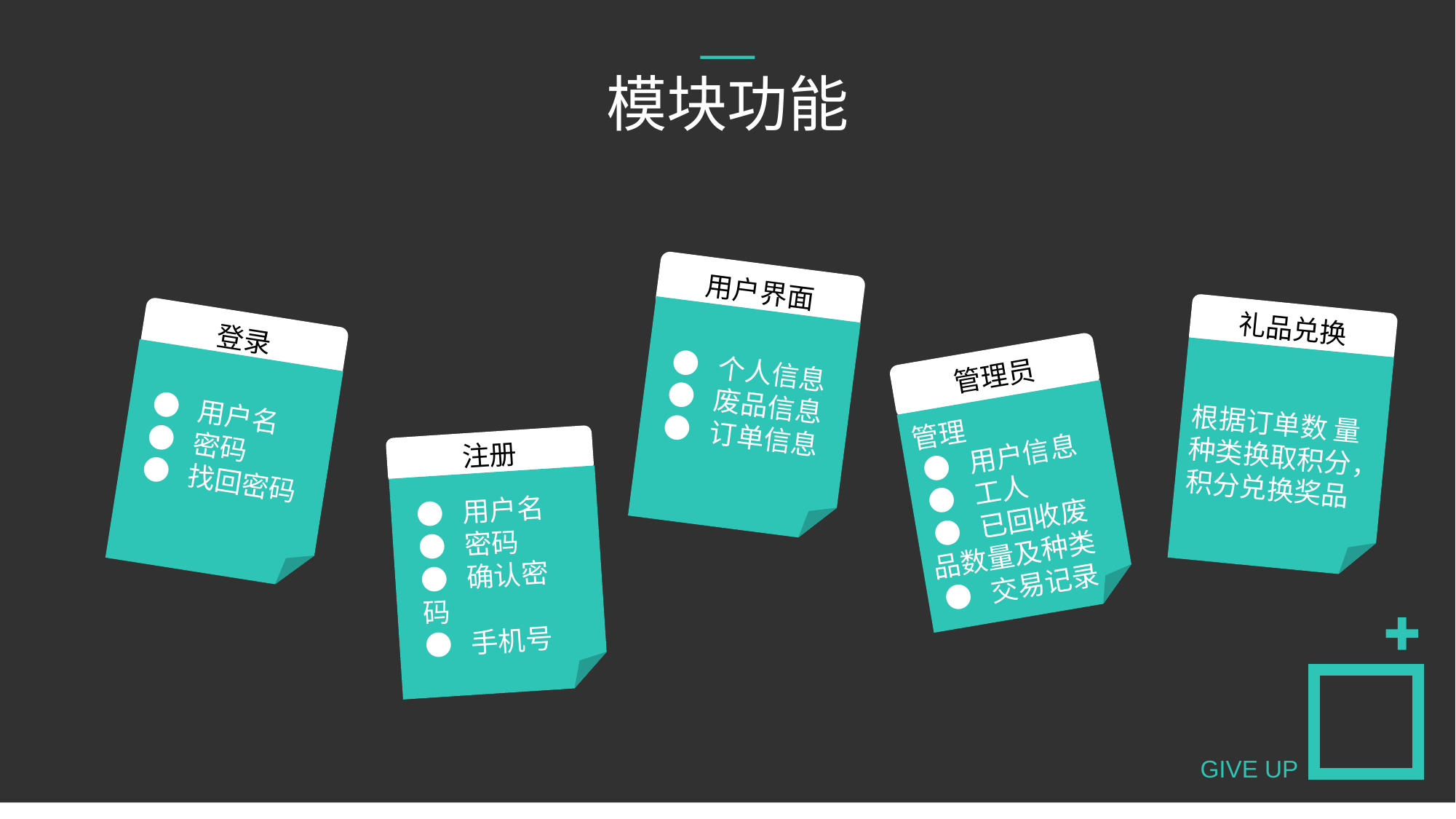

模块功能
用户界面

●  个人信息
●  废品信息
●  订单信息
礼品兑换

根据订单数 量种类换取积分，
积分兑换奖品

登录
  ●  用户名
  ●  密码
  ●  找回密码

管理员

管理
 ●  用户信息
 ●  工人
 ●  已回收废品数量及种类
 ●  交易记录
注册

●  用户名
●  密码
●  确认密码
●  手机号

GIVE UP